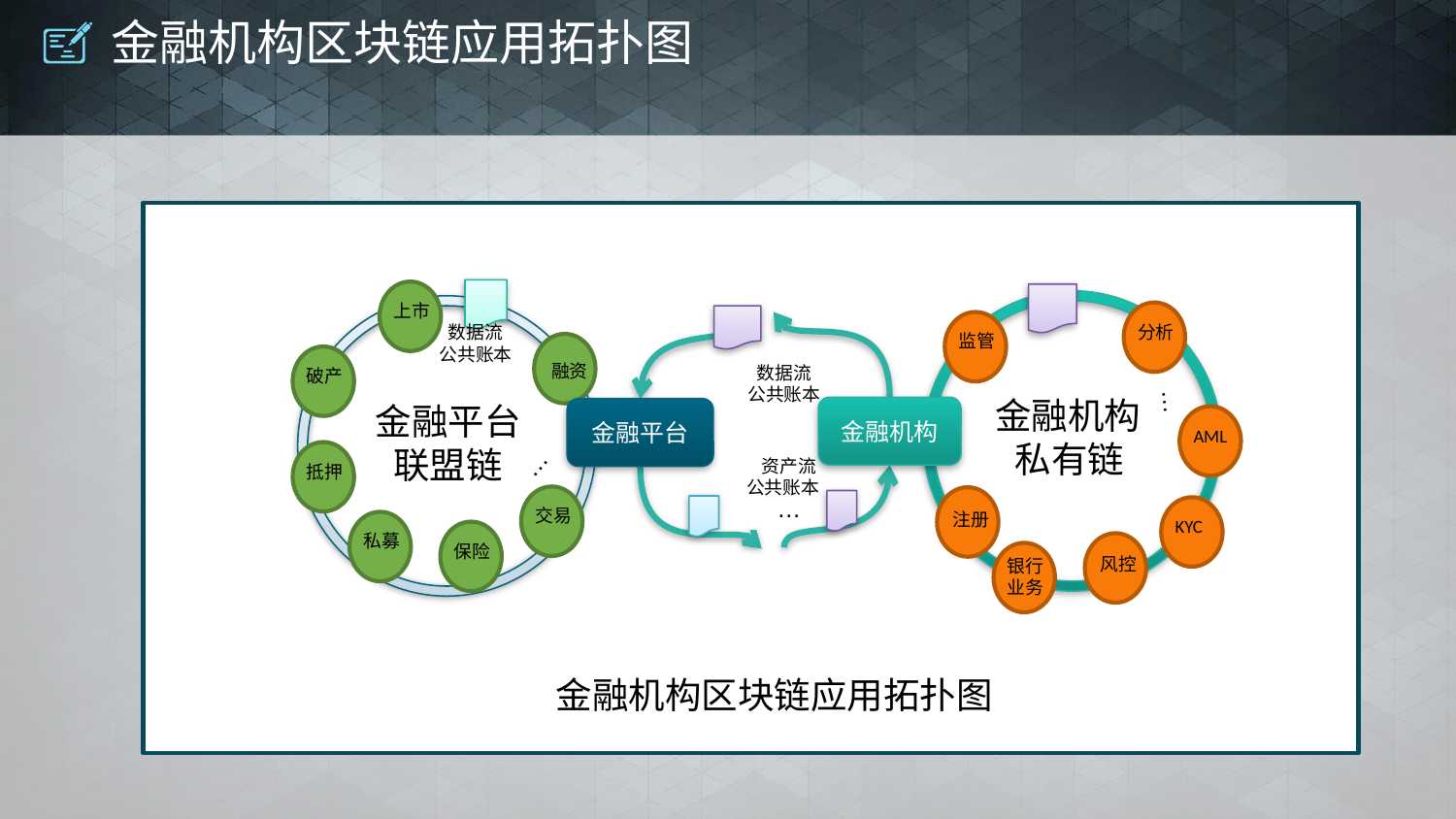

# 金融机构区块链应用拓扑图

上市

分析
数据流
公共账本
监管

融资
数据流
公共账本
破产
…
金融机构
私有链
金融平台
联盟链
金融机构
金融平台

AML
…

资产流
公共账本
抵押

…

交易
注册
KYC

私募
保险

风控
银行业务
金融机构区块链应用拓扑图